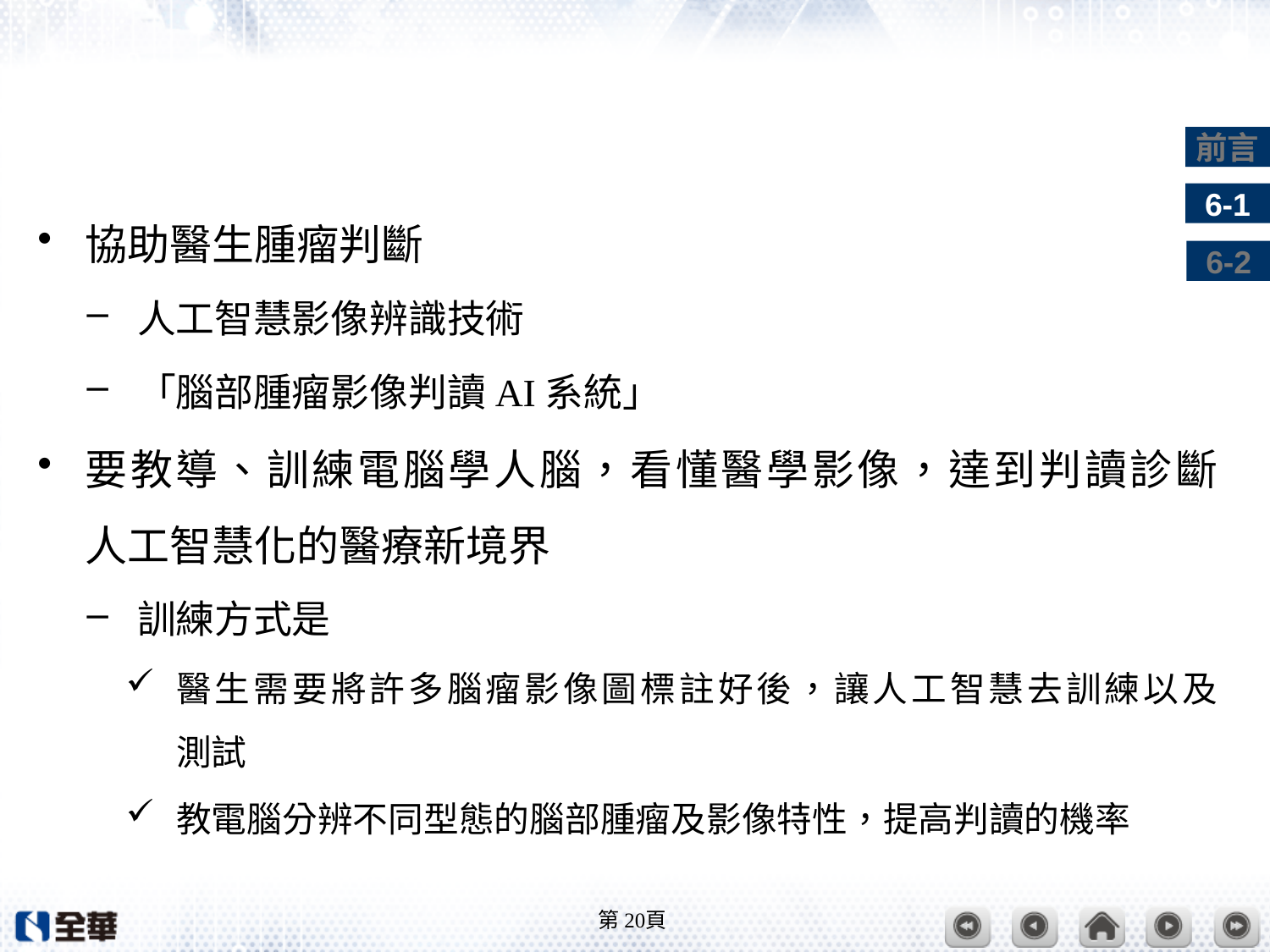

#
協助醫生腫瘤判斷
人工智慧影像辨識技術
「腦部腫瘤影像判讀AI系統」
要教導、訓練電腦學人腦，看懂醫學影像，達到判讀診斷
人工智慧化的醫療新境界
訓練方式是
醫生需要將許多腦瘤影像圖標註好後，讓人工智慧去訓練以及
測試
教電腦分辨不同型態的腦部腫瘤及影像特性，提高判讀的機率